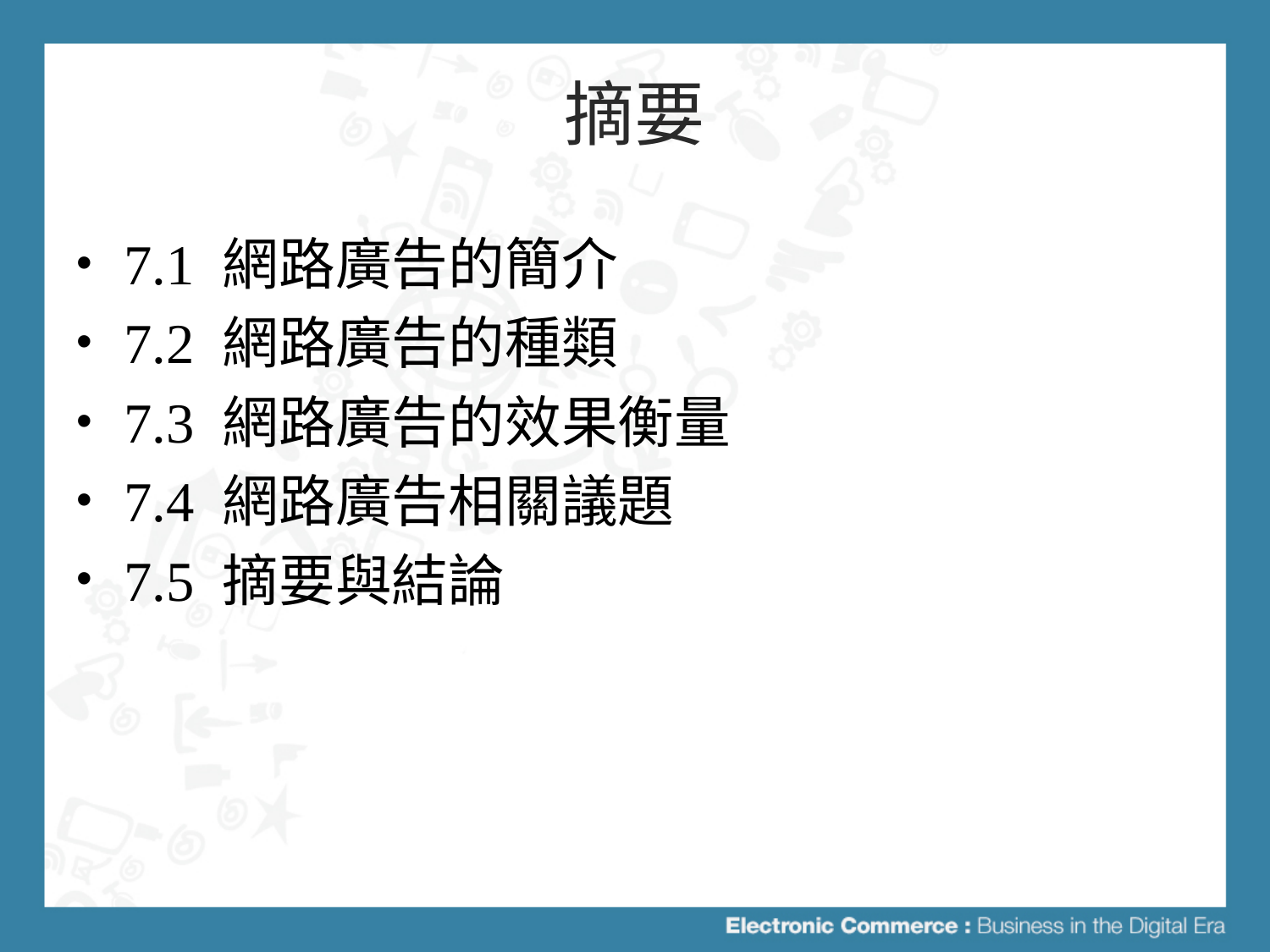

# 摘要
7.1 網路廣告的簡介
7.2 網路廣告的種類
7.3 網路廣告的效果衡量
7.4 網路廣告相關議題
7.5 摘要與結論